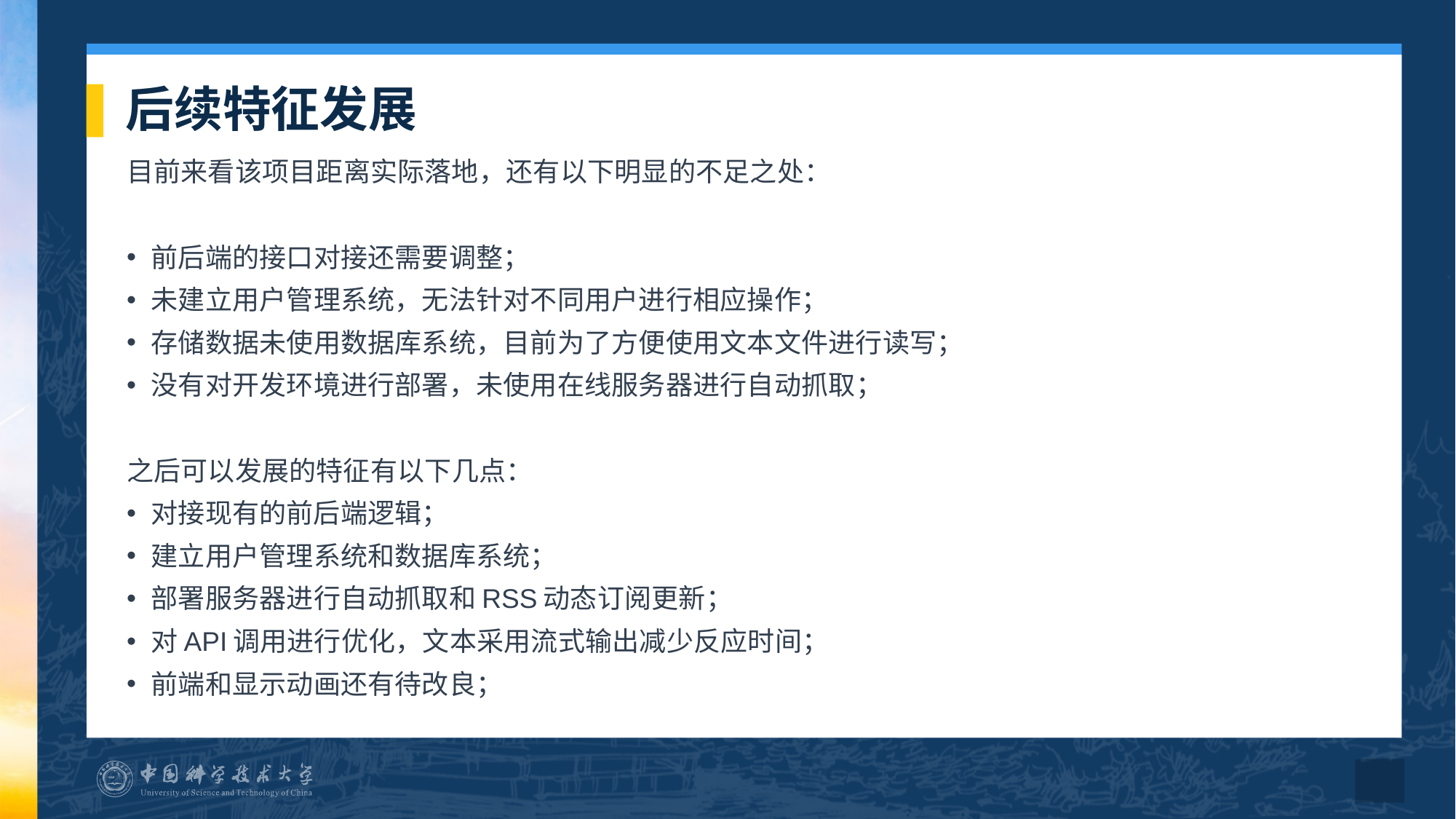

# 后续特征发展
目前来看该项目距离实际落地，还有以下明显的不足之处：

前后端的接口对接还需要调整；
未建立用户管理系统，无法针对不同用户进行相应操作；
存储数据未使用数据库系统，目前为了方便使用文本文件进行读写；
没有对开发环境进行部署，未使用在线服务器进行自动抓取；

之后可以发展的特征有以下几点：
对接现有的前后端逻辑；
建立用户管理系统和数据库系统；
部署服务器进行自动抓取和RSS动态订阅更新；
对API调用进行优化，文本采用流式输出减少反应时间；
前端和显示动画还有待改良；
19